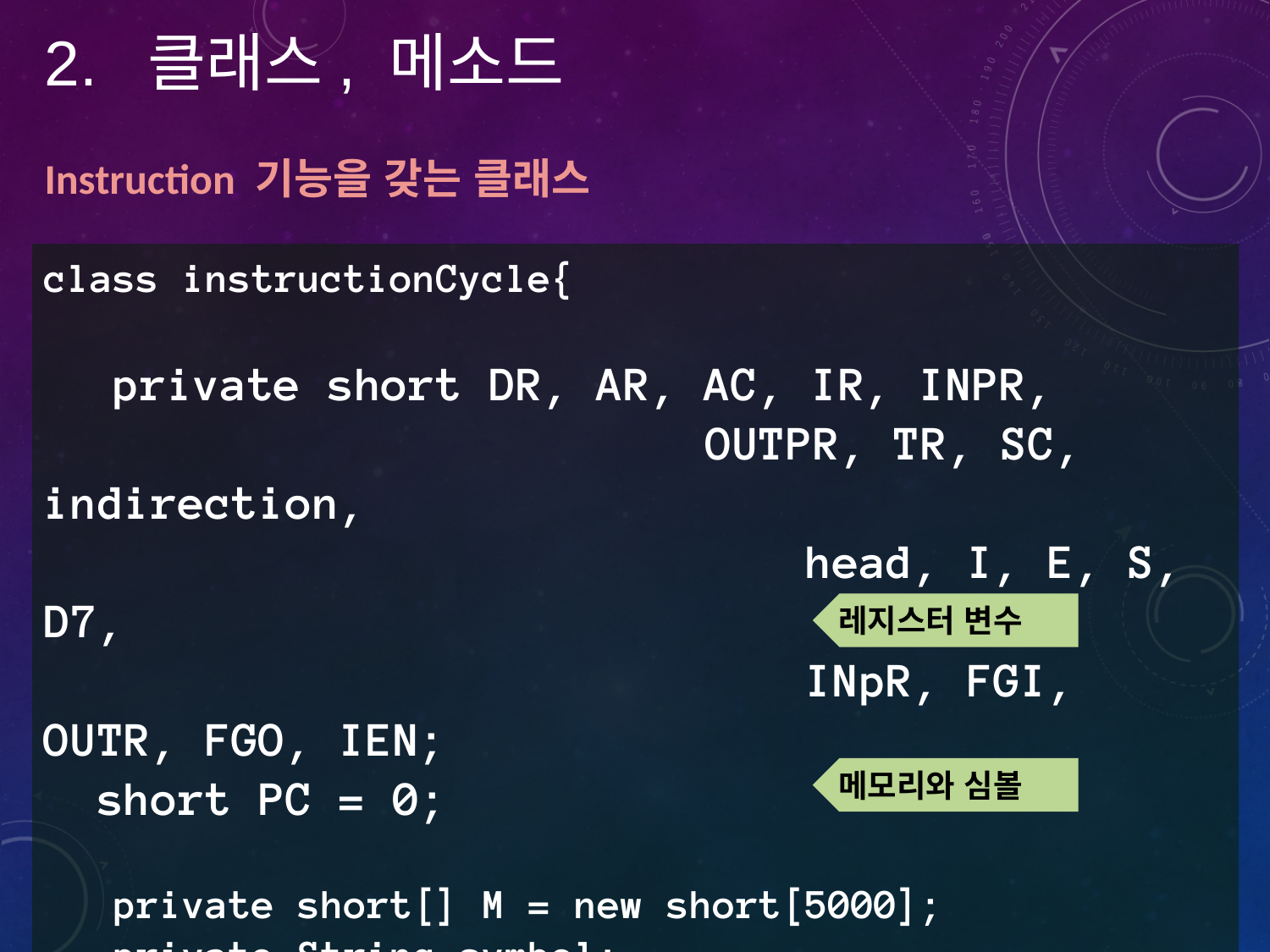

클래스, 메소드
Instruction 기능을 갖는 클래스
class instructionCycle{

   private short DR, AR, AC, IR, INPR,
					 OUTPR, TR, SC, indirection,
						head, I, E, S, D7,
						INpR, FGI, OUTR, FGO, IEN;
  short PC = 0;

   private short[] M = new short[5000];
   private String symbol;
.
.
레지스터 변수
메모리와 심볼